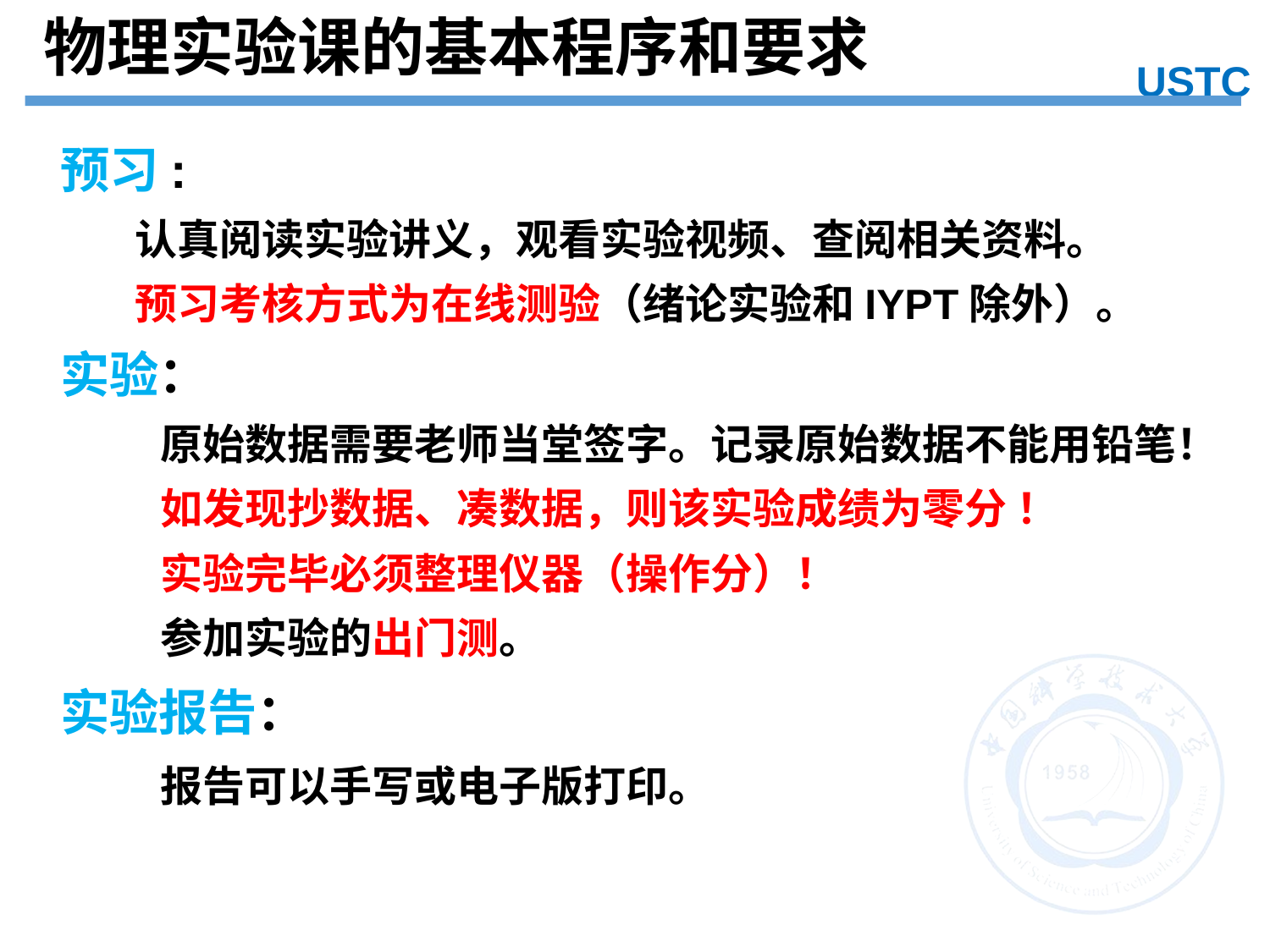

物理实验课的基本程序和要求
USTC

实验目的
预习:
认真阅读实验讲义，观看实验视频、查阅相关资料。
预习考核方式为在线测验（绪论实验和IYPT除外）。
实验：
原始数据需要老师当堂签字。记录原始数据不能用铅笔！
如发现抄数据、凑数据，则该实验成绩为零分 ！
实验完毕必须整理仪器（操作分）！
参加实验的出门测。
实验报告：
报告可以手写或电子版打印。